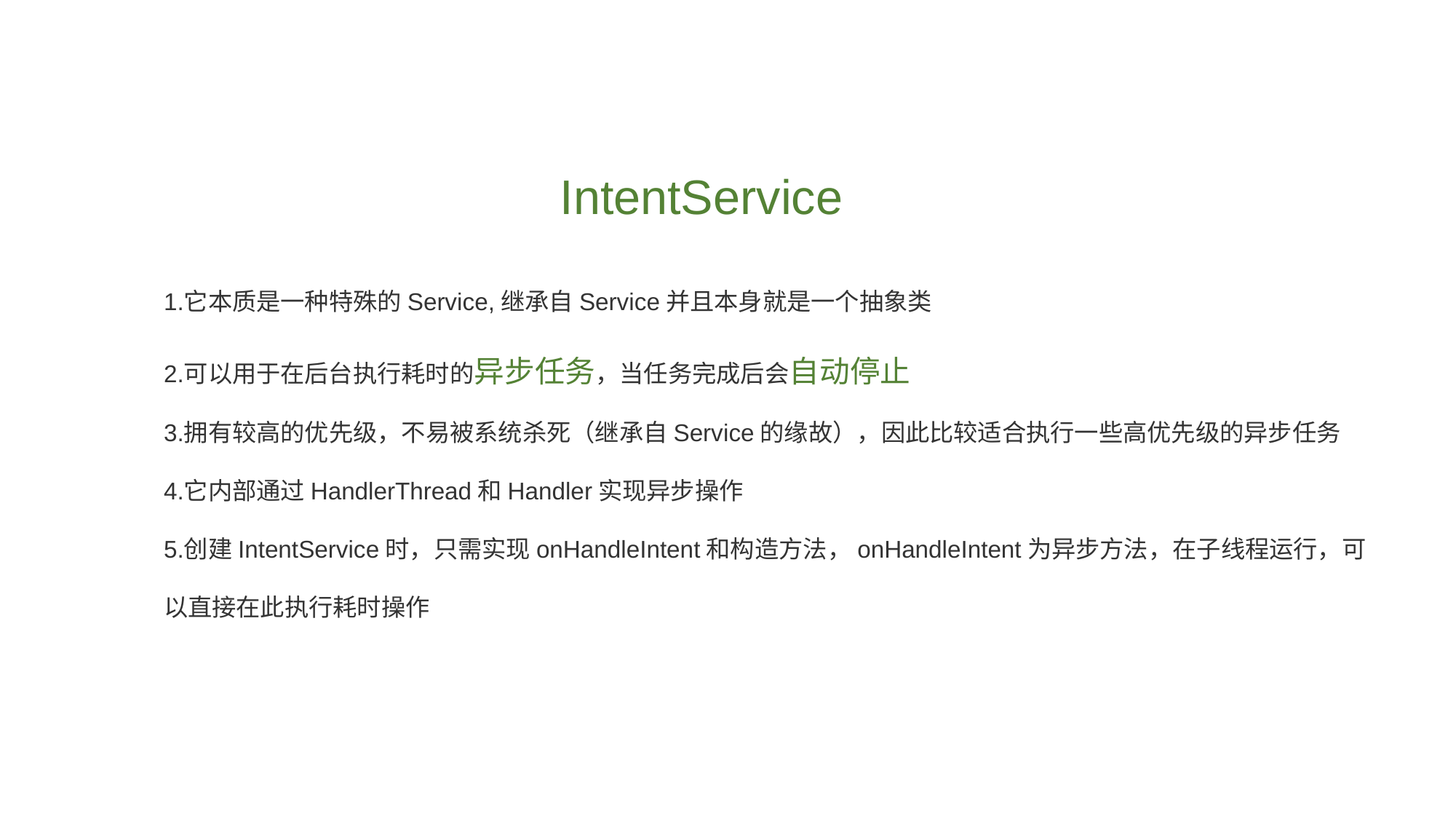

IntentService
它本质是一种特殊的Service,继承自Service并且本身就是一个抽象类
可以用于在后台执行耗时的异步任务，当任务完成后会自动停止
拥有较高的优先级，不易被系统杀死（继承自Service的缘故），因此比较适合执行一些高优先级的异步任务
它内部通过HandlerThread和Handler实现异步操作
创建IntentService时，只需实现onHandleIntent和构造方法，onHandleIntent为异步方法，在子线程运行，可以直接在此执行耗时操作